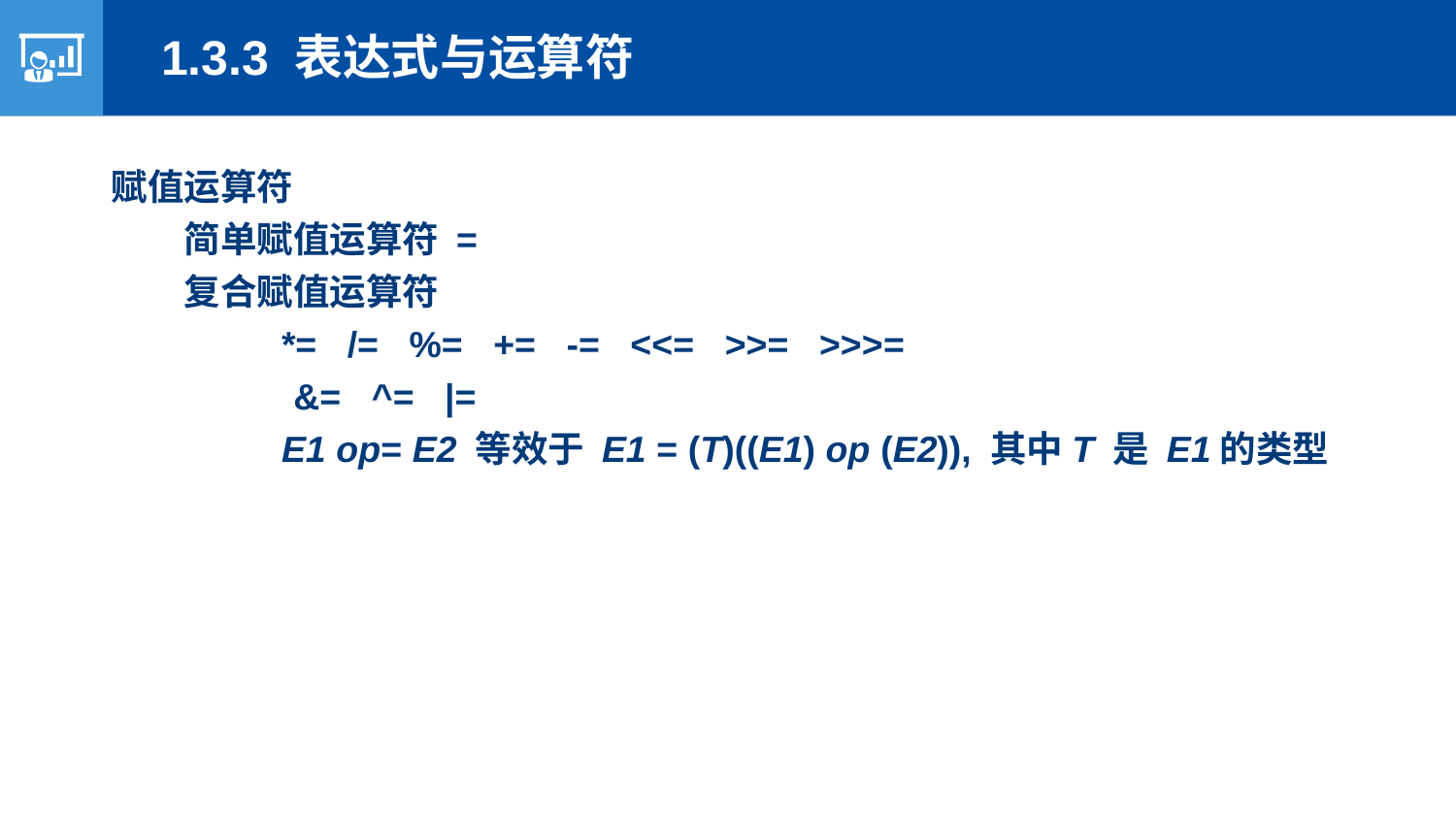

1.3.3 表达式与运算符
赋值运算符
简单赋值运算符 =
复合赋值运算符
*=   /=   %=   +=   -=   <<=   >>=   >>>=
&=   ^=   |=
E1 op= E2 等效于 E1 = (T)((E1) op (E2)), 其中T 是 E1的类型